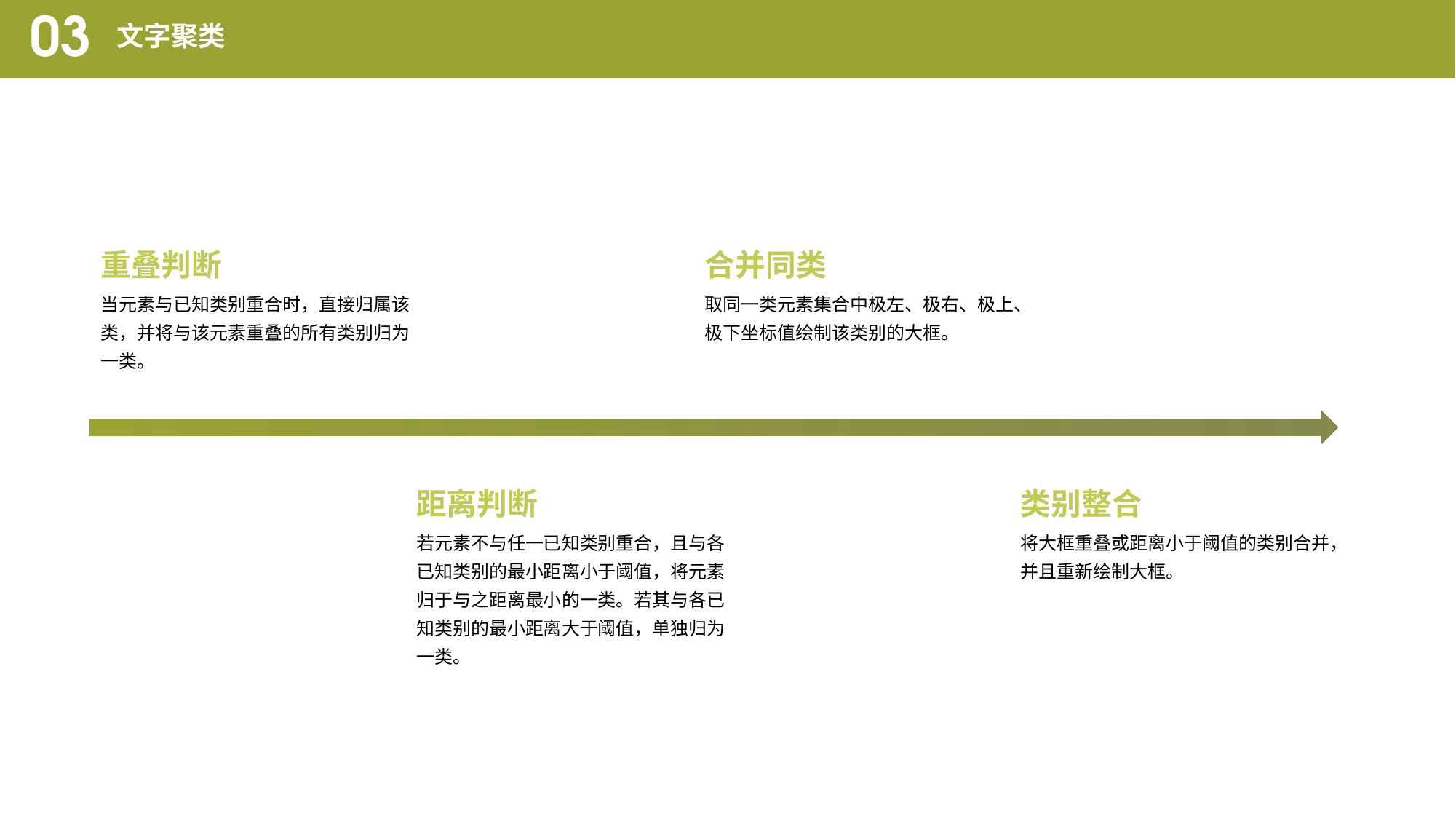

03
文字聚类
重叠判断
当元素与已知类别重合时，直接归属该类，并将与该元素重叠的所有类别归为一类。
合并同类
取同一类元素集合中极左、极右、极上、极下坐标值绘制该类别的大框。

距离判断
若元素不与任一已知类别重合，且与各已知类别的最小距离小于阈值，将元素归于与之距离最小的一类。若其与各已知类别的最小距离大于阈值，单独归为一类。
类别整合
将大框重叠或距离小于阈值的类别合并，并且重新绘制大框。